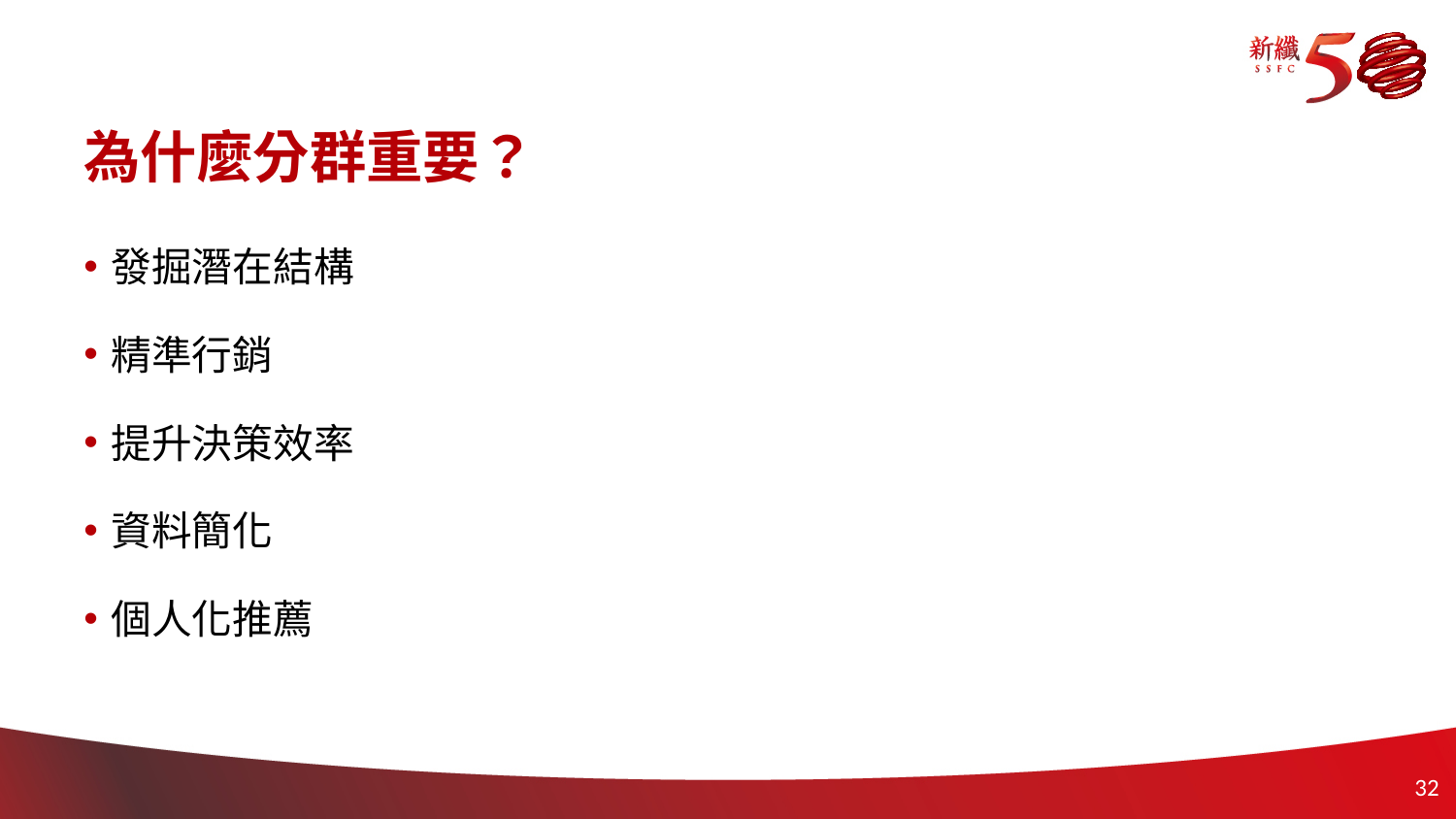

# 為什麼分群重要？
發掘潛在結構
精準行銷
提升決策效率
資料簡化
個人化推薦
32